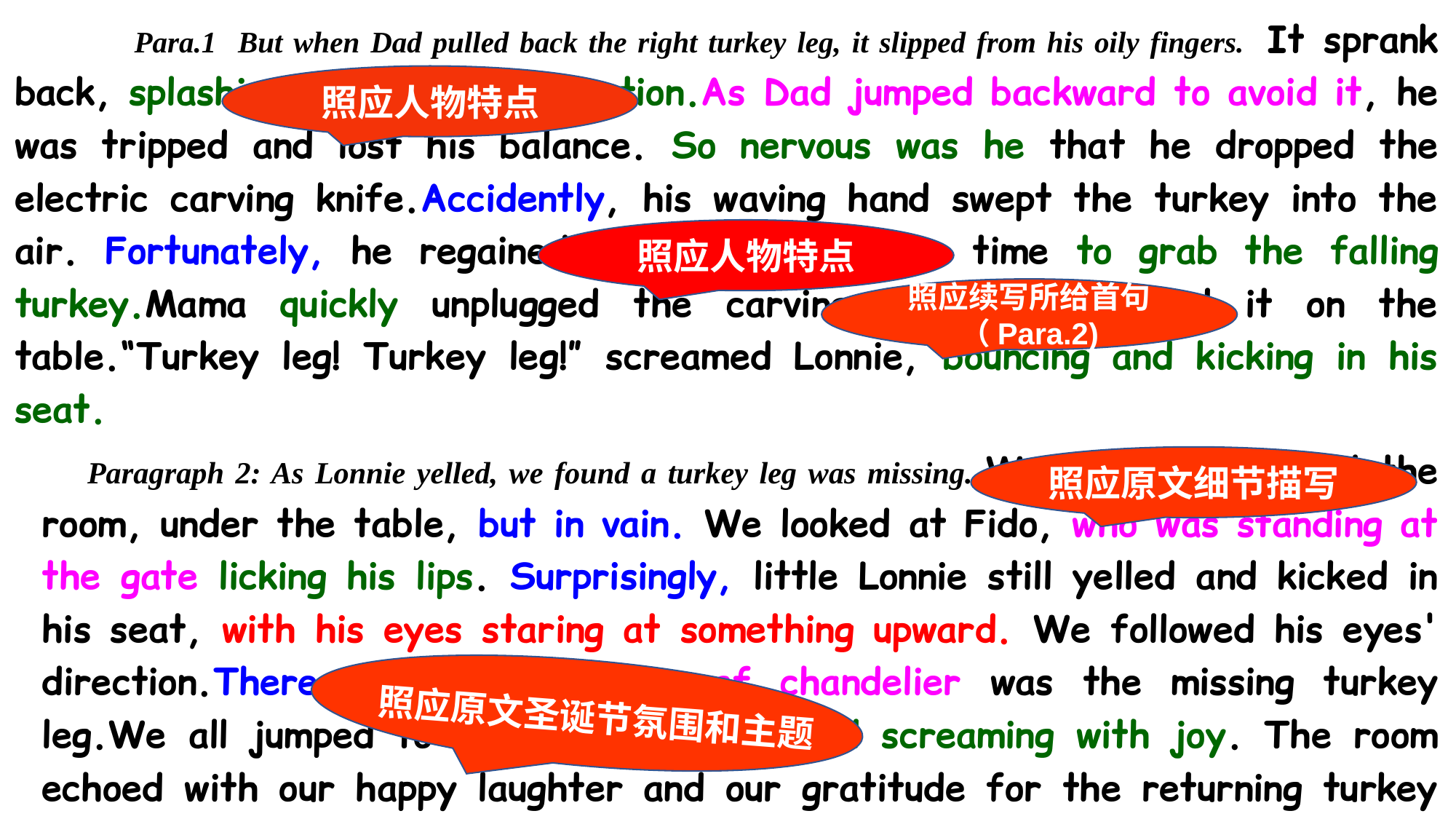

Para.1  But when Dad pulled back the right turkey leg, it slipped from his oily fingers.  It sprank back, splashing gravy in his direction.As Dad jumped backward to avoid it, he was tripped and lost his balance. So nervous was he that he dropped the electric carving knife.Accidently, his waving hand swept the turkey into the air. Fortunately, he regained his footing just in time to grab the falling turkey.Mama quickly unplugged the carving knife and placed it on the table.“Turkey leg! Turkey leg!” screamed Lonnie, bouncing and kicking in his seat.
    Paragraph 2: As Lonnie yelled, we found a turkey leg was missing. We searched around the room, under the table, but in vain. We looked at Fido, who was standing at the gate licking his lips. Surprisingly, little Lonnie still yelled and kicked in his seat, with his eyes staring at something upward. We followed his eyes' direction.There, lying on the top of chandelier was the missing turkey leg.We all jumped to our feet, dancing and screaming with joy. The room echoed with our happy laughter and our gratitude for the returning turkey leg.

照应人物特点
照应人物特点
照应续写所给首句（Para.2)
照应原文细节描写

照应原文圣诞节氛围和主题